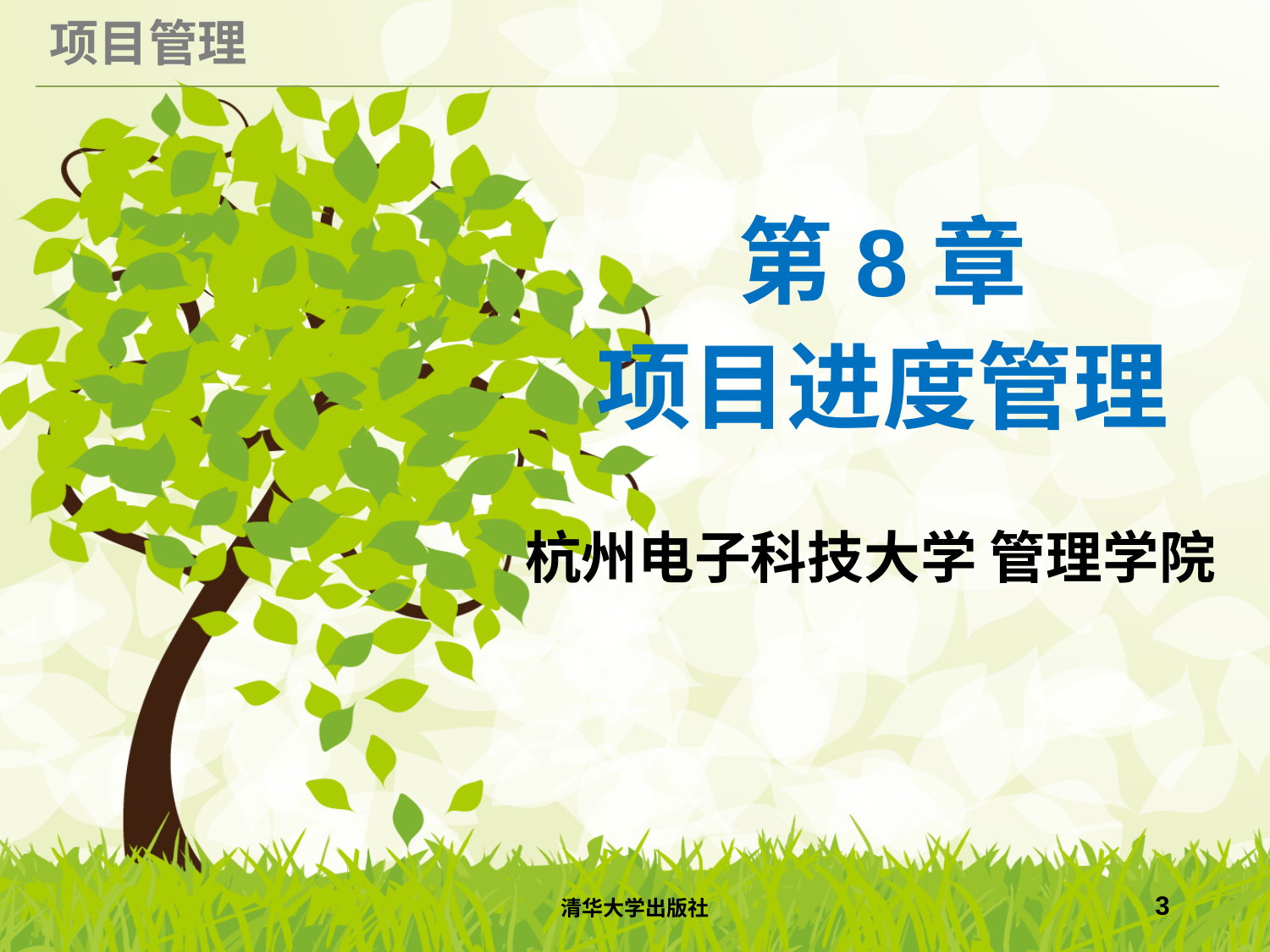

# 第8章 项目进度管理
杭州电子科技大学 管理学院
清华大学出版社
3